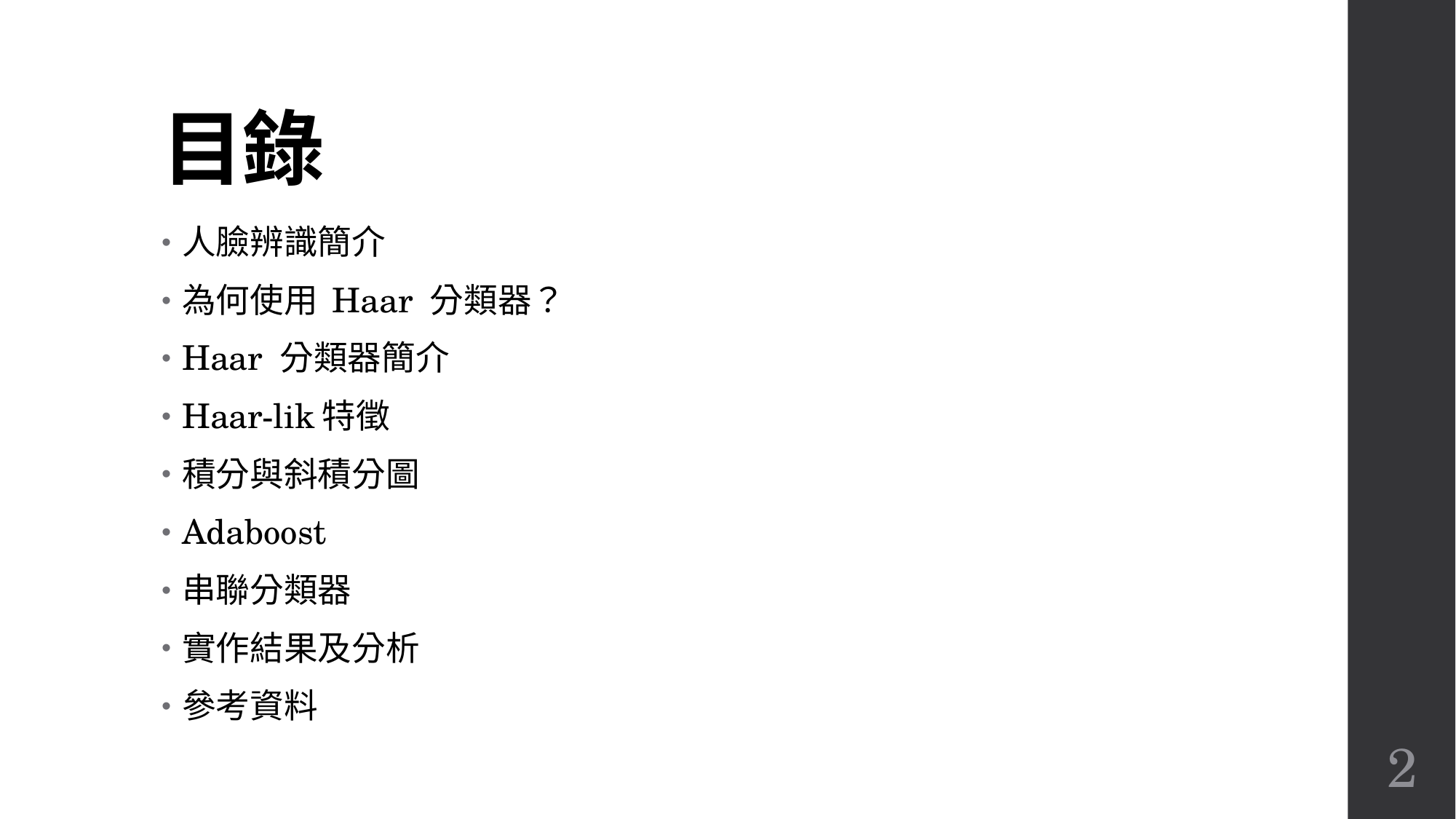

# 目錄
人臉辨識簡介
為何使用 Haar 分類器？
Haar 分類器簡介
Haar-lik特徵
積分與斜積分圖
Adaboost
串聯分類器
實作結果及分析
參考資料
2